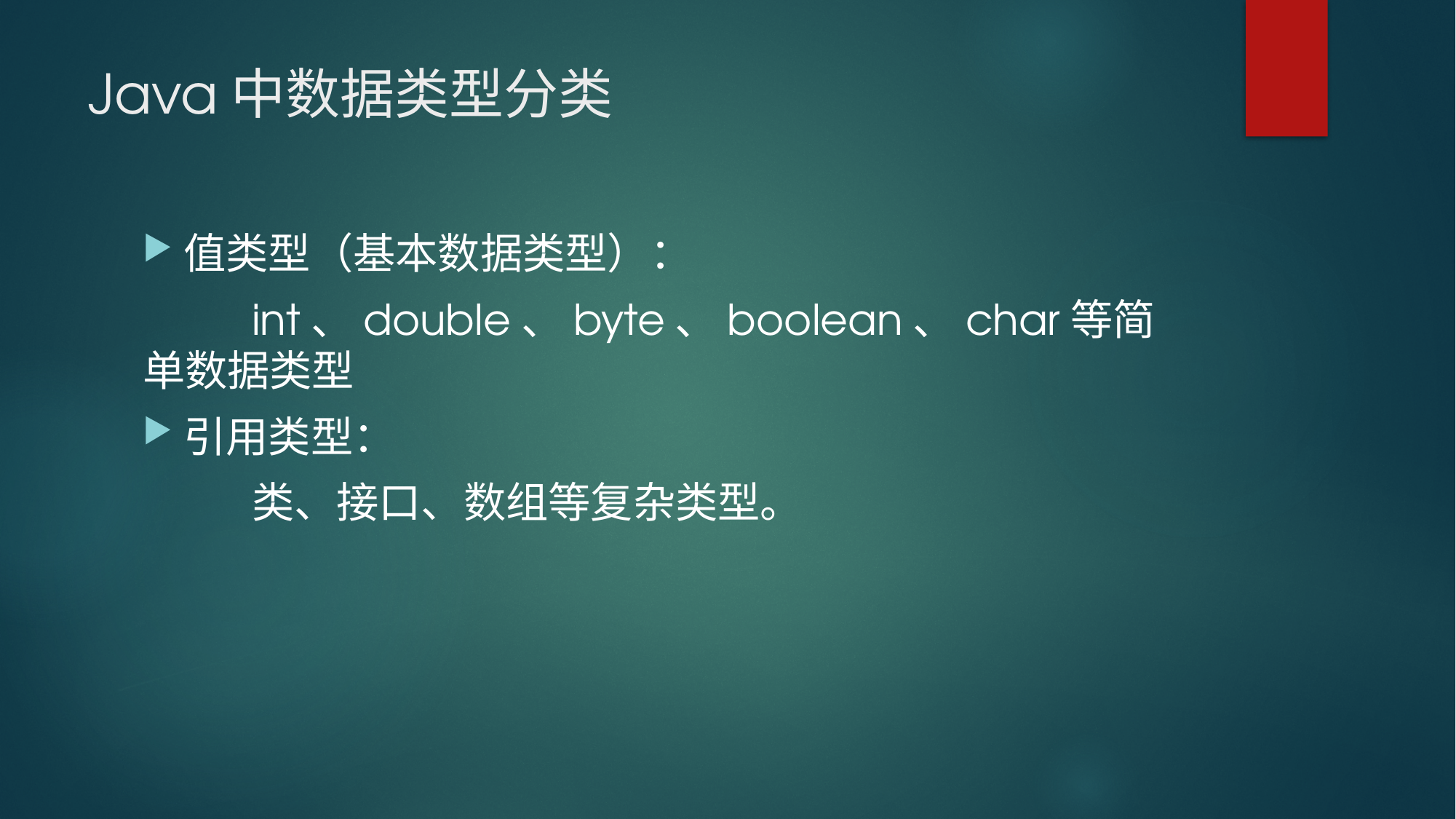

# Java中数据类型分类
值类型（基本数据类型）：
	int、double、byte、boolean、char等简单数据类型
引用类型：
	类、接口、数组等复杂类型。